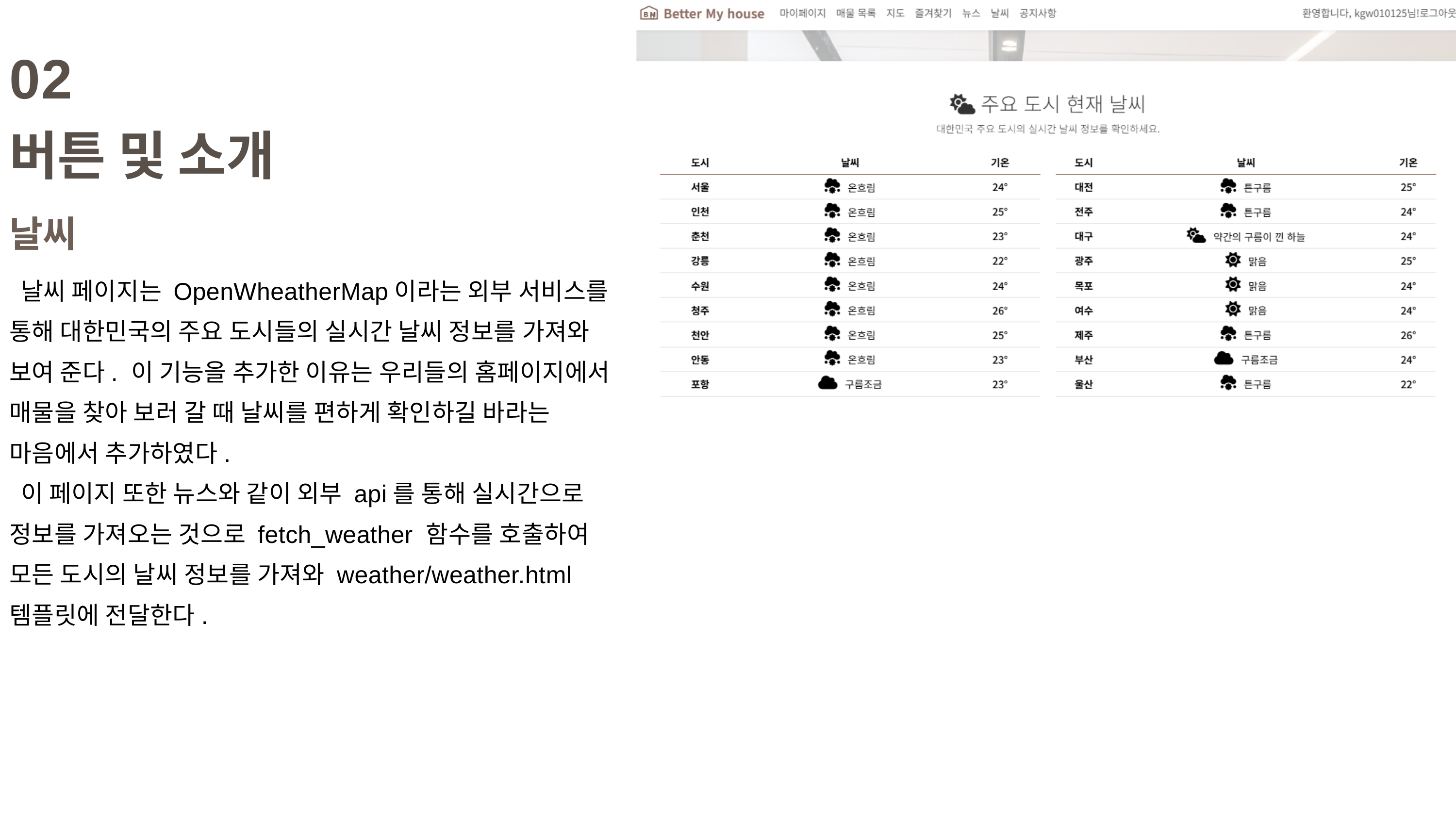

02
버튼 및 소개
날씨
 날씨 페이지는 OpenWheatherMap이라는 외부 서비스를 통해 대한민국의 주요 도시들의 실시간 날씨 정보를 가져와 보여 준다. 이 기능을 추가한 이유는 우리들의 홈페이지에서 매물을 찾아 보러 갈 때 날씨를 편하게 확인하길 바라는 마음에서 추가하였다.
 이 페이지 또한 뉴스와 같이 외부 api를 통해 실시간으로 정보를 가져오는 것으로 fetch_weather 함수를 호출하여 모든 도시의 날씨 정보를 가져와 weather/weather.html 템플릿에 전달한다.